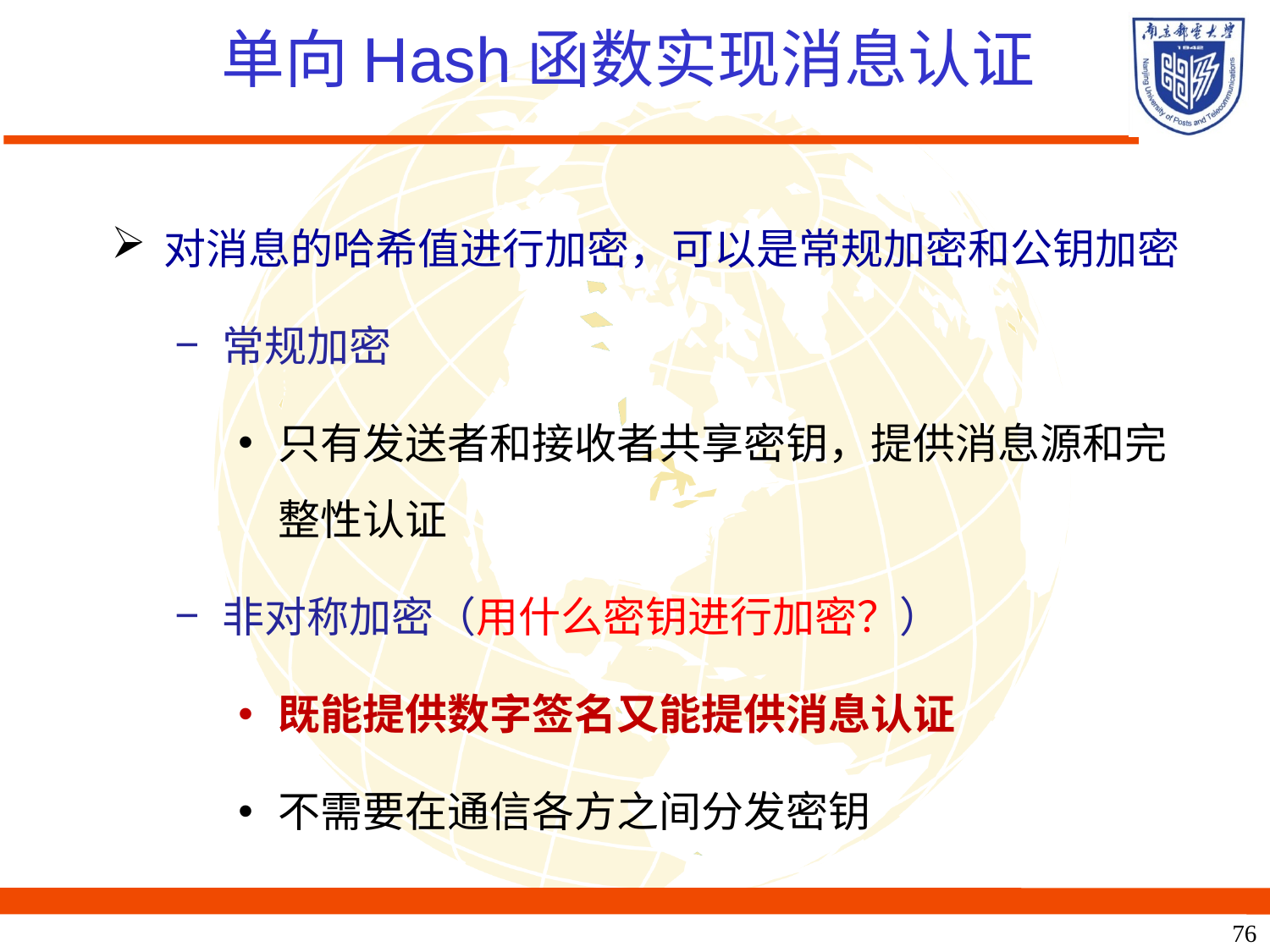

# 单向Hash函数实现消息认证
对消息的哈希值进行加密，可以是常规加密和公钥加密
常规加密
只有发送者和接收者共享密钥，提供消息源和完整性认证
非对称加密（用什么密钥进行加密？）
既能提供数字签名又能提供消息认证
不需要在通信各方之间分发密钥

76